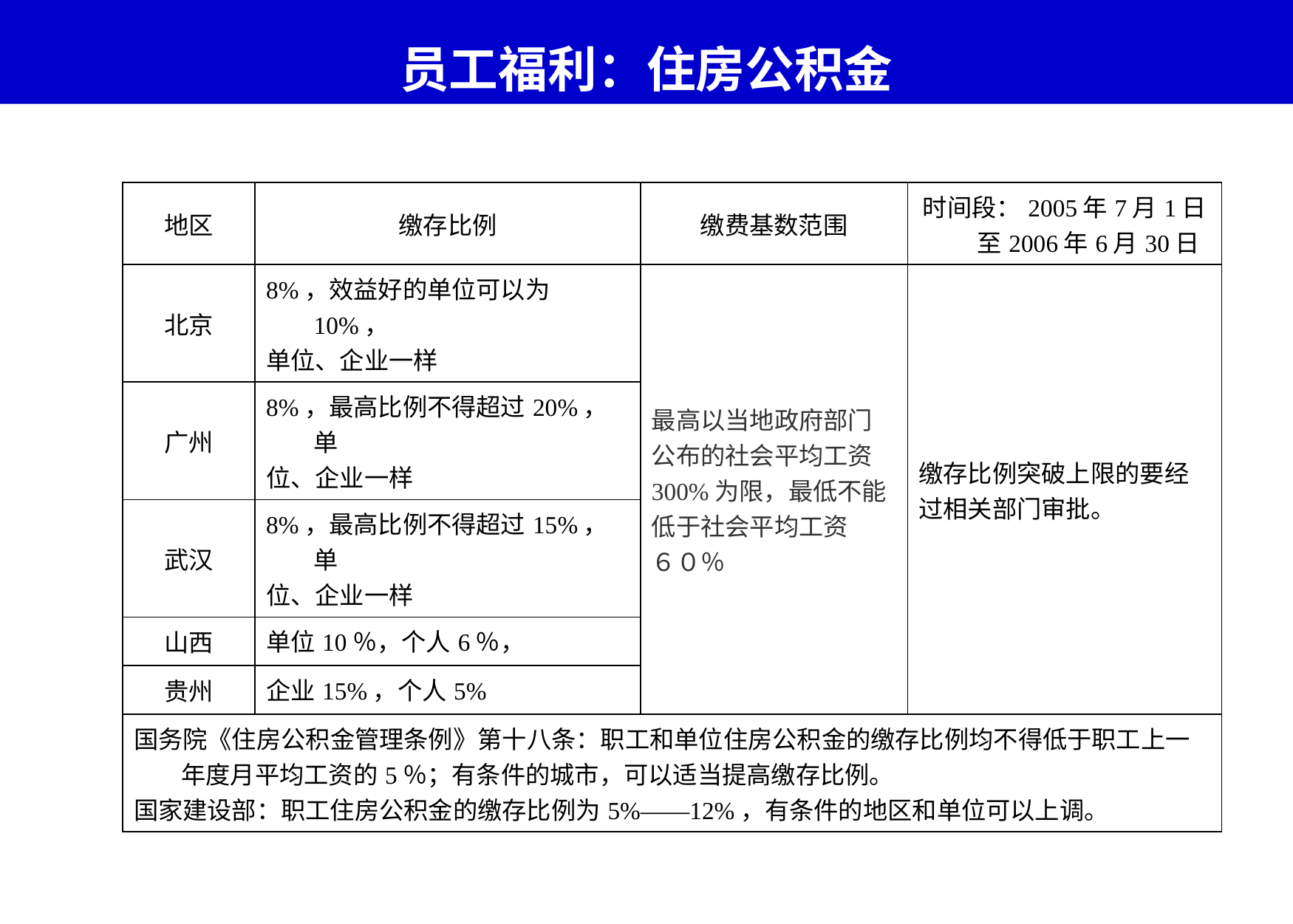

# 员工福利：住房公积金
| 地区 | 缴存比例 | 缴费基数范围 | 时间段：2005年7月1日至2006年6月30日 |
| --- | --- | --- | --- |
| 北京 | 8%，效益好的单位可以为10%， 单位、企业一样 | 最高以当地政府部门 公布的社会平均工资 300%为限，最低不能 低于社会平均工资 ６０％ | 缴存比例突破上限的要经 过相关部门审批。 |
| 广州 | 8%，最高比例不得超过20%，单 位、企业一样 |  |  |
| 武汉 | 8%，最高比例不得超过15%，单 位、企业一样 |  |  |
| 山西 | 单位10％，个人6％， |  |  |
| 贵州 | 企业15%，个人5% |  |  |
| 国务院《住房公积金管理条例》第十八条：职工和单位住房公积金的缴存比例均不得低于职工上一年度月平均工资的5％；有条件的城市，可以适当提高缴存比例。 国家建设部：职工住房公积金的缴存比例为5%——12%，有条件的地区和单位可以上调。 |  |  |  |